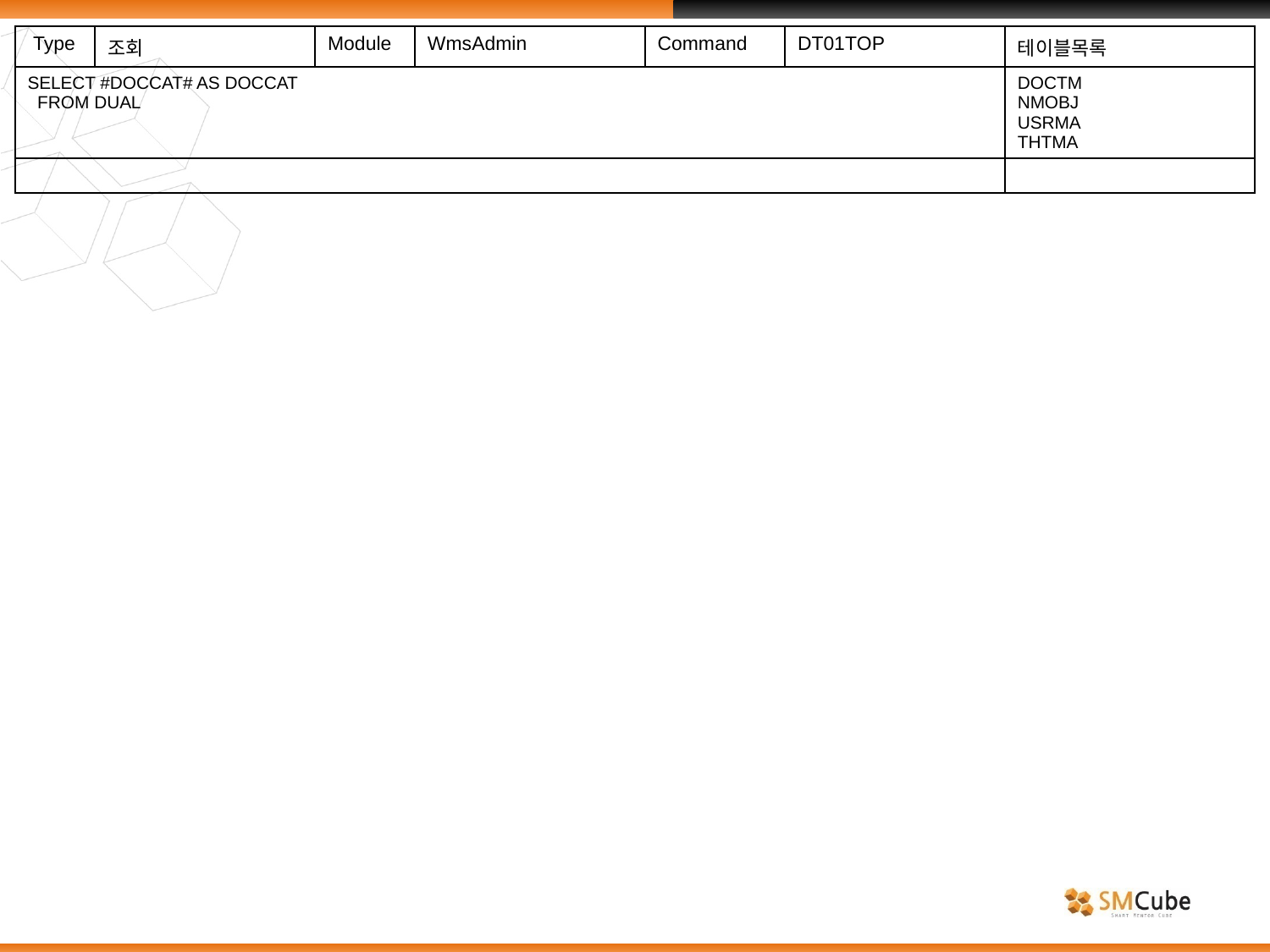

| Type | 조회 | Module | WmsAdmin | Command | DT01TOP | 테이블목록 |
| --- | --- | --- | --- | --- | --- | --- |
| SELECT #DOCCAT# AS DOCCAT FROM DUAL |  |  |  |  |  | DOCTM NMOBJ USRMA THTMA |
|  |  |  |  |  |  |  |